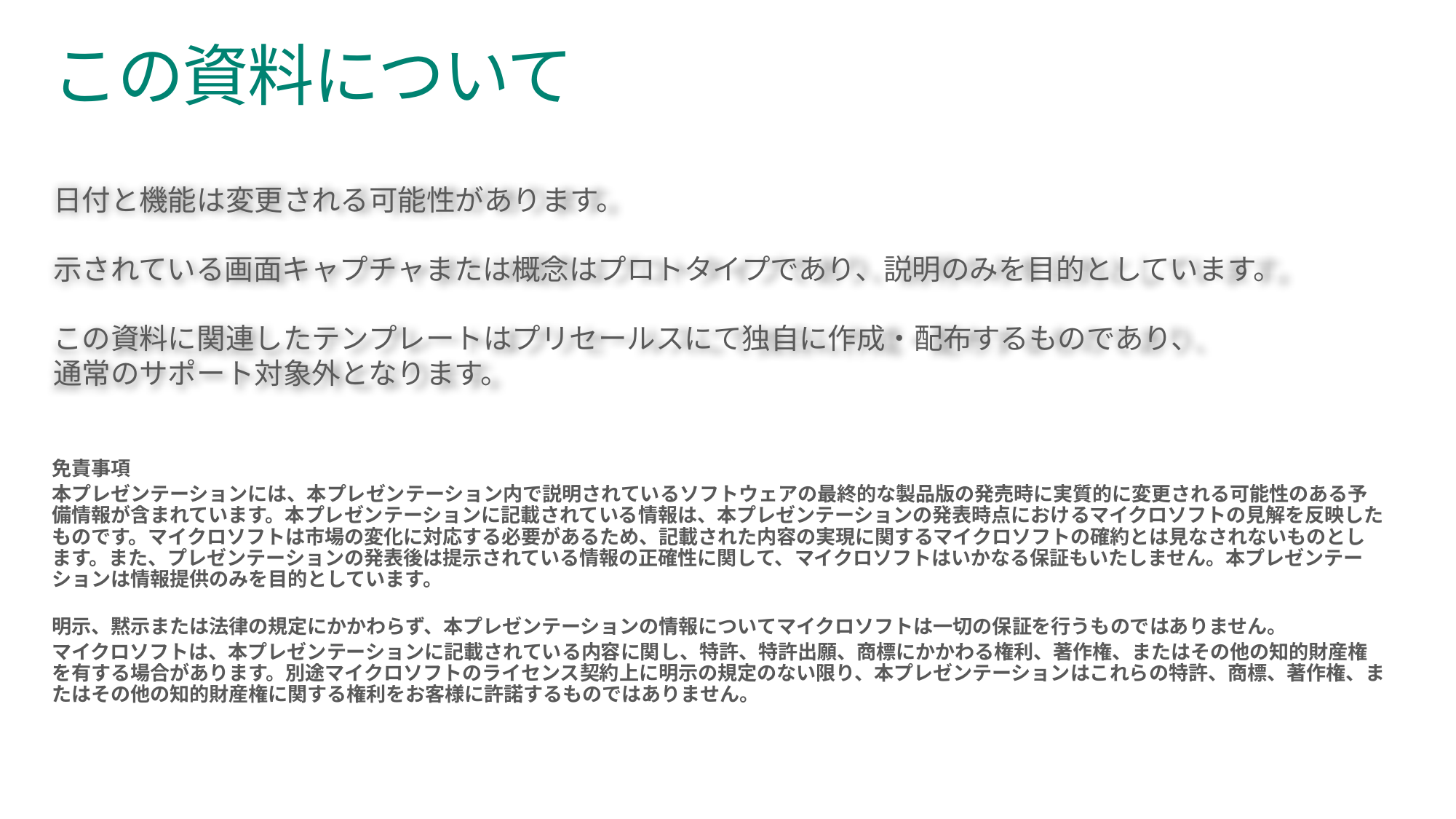

# この資料について
日付と機能は変更される可能性があります。

示されている画面キャプチャまたは概念はプロトタイプであり、説明のみを目的としています。

この資料に関連したテンプレートはプリセールスにて独自に作成・配布するものであり、
通常のサポート対象外となります。
免責事項
本プレゼンテーションには、本プレゼンテーション内で説明されているソフトウェアの最終的な製品版の発売時に実質的に変更される可能性のある予備情報が含まれています。本プレゼンテーションに記載されている情報は、本プレゼンテーションの発表時点におけるマイクロソフトの見解を反映したものです。マイクロソフトは市場の変化に対応する必要があるため、記載された内容の実現に関するマイクロソフトの確約とは見なされないものとします。また、プレゼンテーションの発表後は提示されている情報の正確性に関して、マイクロソフトはいかなる保証もいたしません。本プレゼンテーションは情報提供のみを目的としています。
明示、黙示または法律の規定にかかわらず、本プレゼンテーションの情報についてマイクロソフトは一切の保証を行うものではありません。
マイクロソフトは、本プレゼンテーションに記載されている内容に関し、特許、特許出願、商標にかかわる権利、著作権、またはその他の知的財産権を有する場合があります。別途マイクロソフトのライセンス契約上に明示の規定のない限り、本プレゼンテーションはこれらの特許、商標、著作権、またはその他の知的財産権に関する権利をお客様に許諾するものではありません。